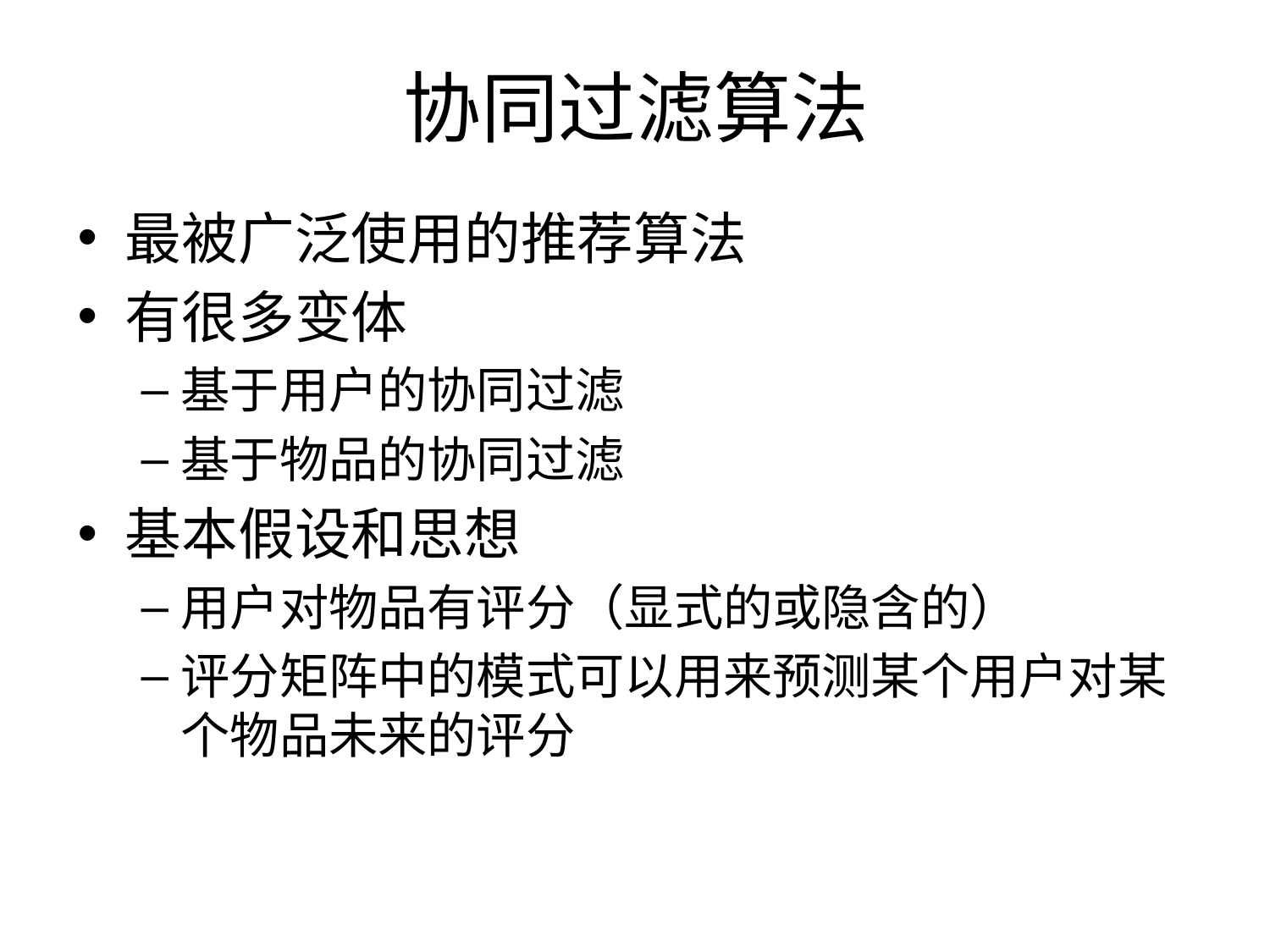

# 协同过滤算法
最被广泛使用的推荐算法
有很多变体
基于用户的协同过滤
基于物品的协同过滤
基本假设和思想
用户对物品有评分（显式的或隐含的）
评分矩阵中的模式可以用来预测某个用户对某个物品未来的评分